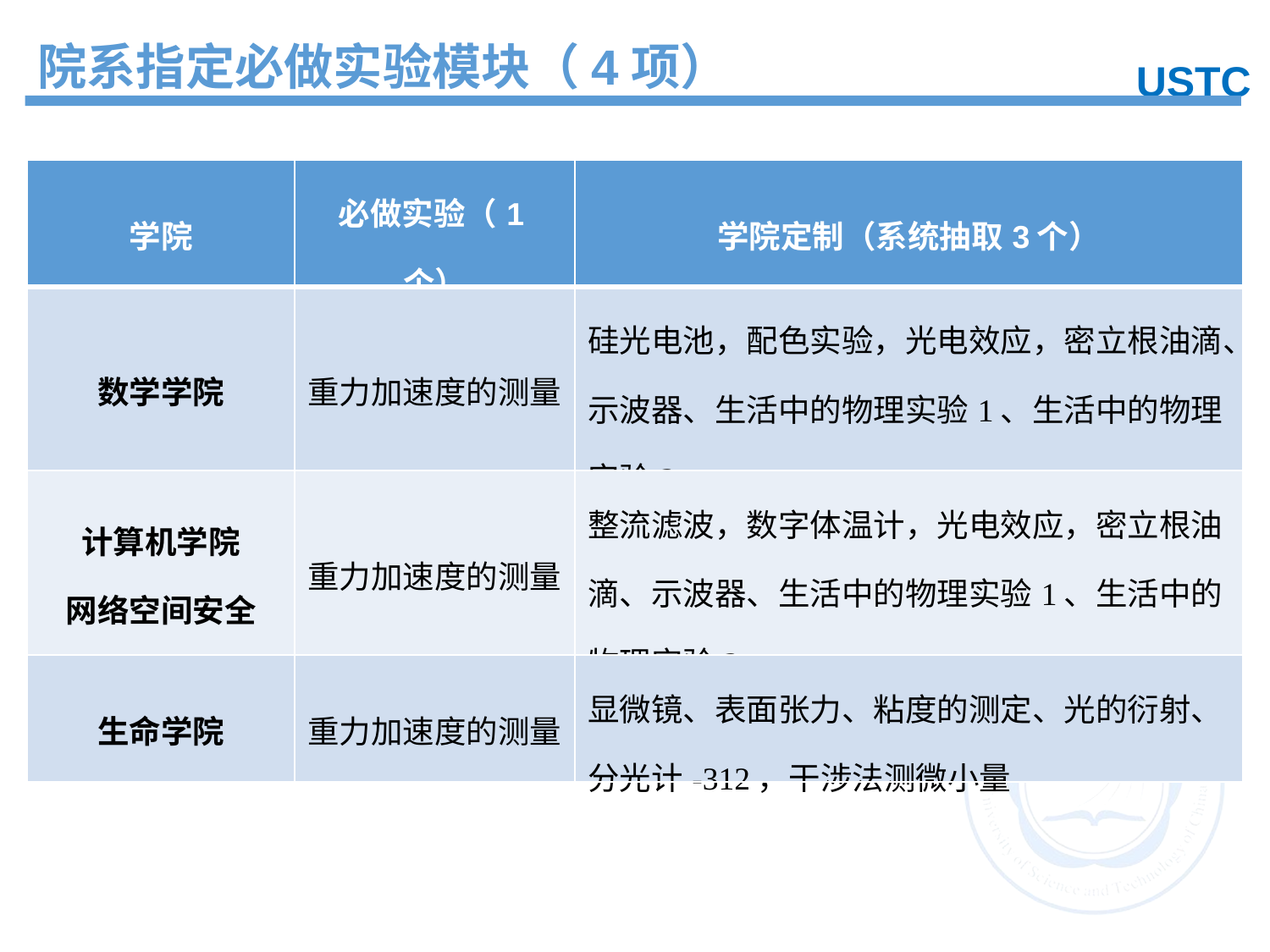

院系指定必做实验模块（4项）
USTC

| 学院 | 必做实验（1个） | 学院定制（系统抽取3个） |
| --- | --- | --- |
| 数学学院 | 重力加速度的测量 | 硅光电池，配色实验，光电效应，密立根油滴、示波器、生活中的物理实验1、生活中的物理实验2 |
| 计算机学院 网络空间安全 | 重力加速度的测量 | 整流滤波，数字体温计，光电效应，密立根油滴、示波器、生活中的物理实验1、生活中的物理实验2 |
| 生命学院 | 重力加速度的测量 | 显微镜、表面张力、粘度的测定、光的衍射、分光计-312，干涉法测微小量 |